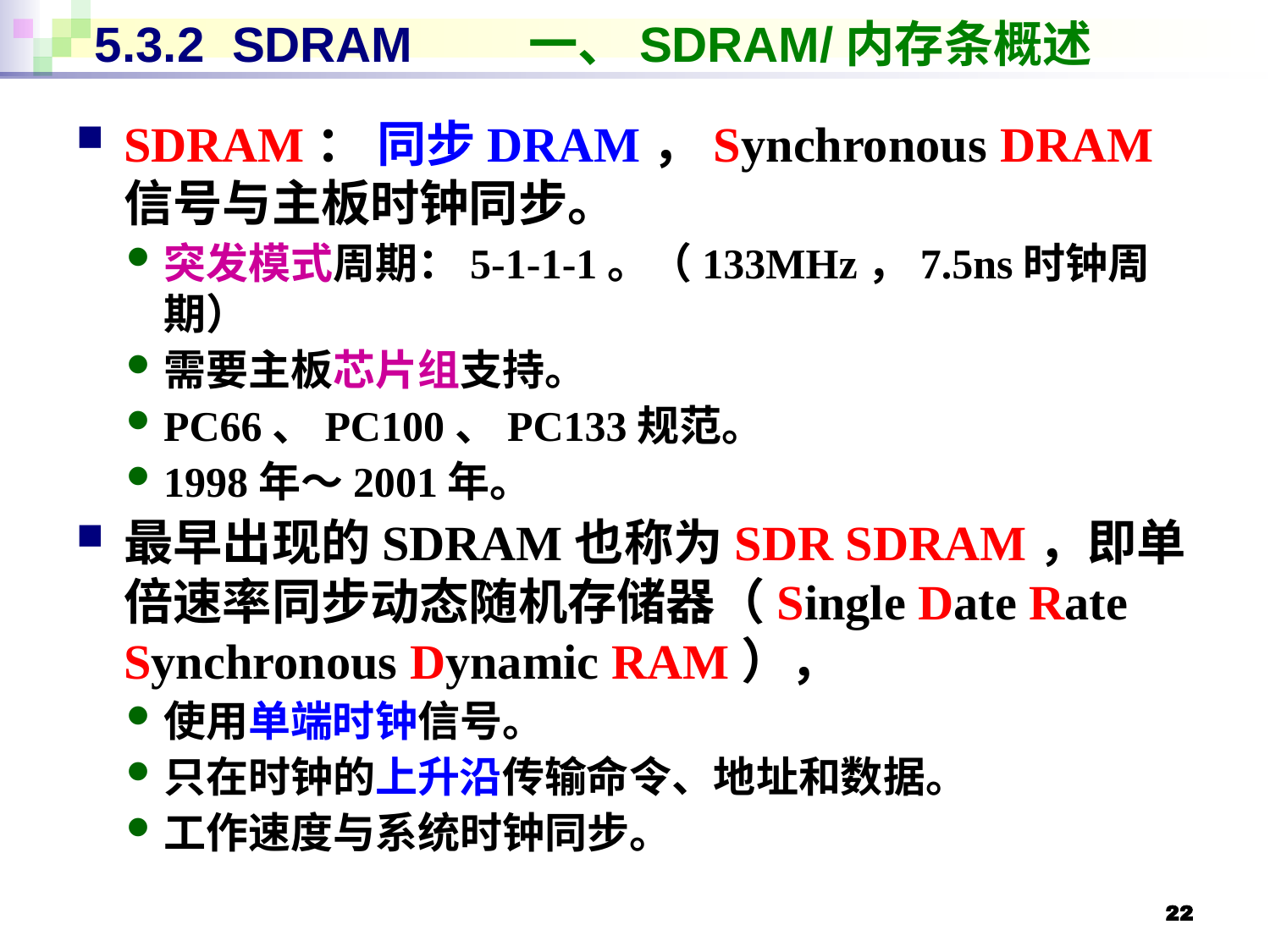

# 5.3.2  SDRAM	   一、SDRAM/内存条概述
SDRAM： 同步DRAM，Synchronous DRAM
信号与主板时钟同步。
突发模式周期：5-1-1-1。（133MHz，7.5ns时钟周期）
需要主板芯片组支持。
PC66、PC100、PC133规范。
1998年～2001年。
最早出现的SDRAM也称为SDR SDRAM，即单倍速率同步动态随机存储器（Single Date Rate Synchronous Dynamic RAM），
使用单端时钟信号。
只在时钟的上升沿传输命令、地址和数据。
工作速度与系统时钟同步。
22